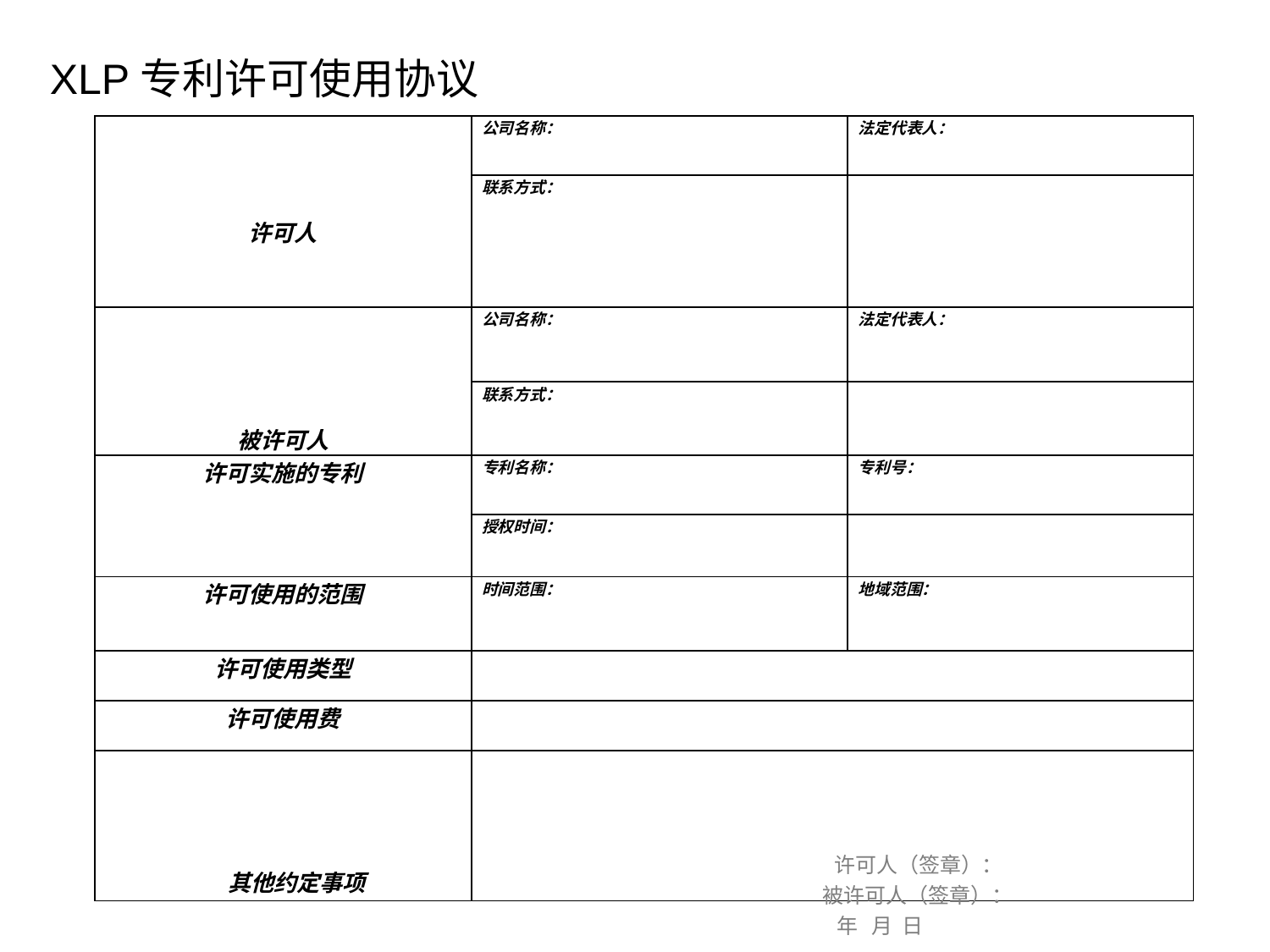

XLP专利许可使用协议

| 许可人 | 公司名称： | 法定代表人： |
| --- | --- | --- |
|  | 联系方式： |  |
| 被许可人 | 公司名称： | 法定代表人： |
|  | 联系方式： |  |
| 许可实施的专利 | 专利名称： | 专利号： |
|  | 授权时间： |  |
| 许可使用的范围 | 时间范围： | 地域范围： |
| 许可使用类型 |  |  |
| 许可使用费 |  |  |
| 其他约定事项 |  |  |

 许可人（签章）：
被许可人（签章）：
  年   月  日